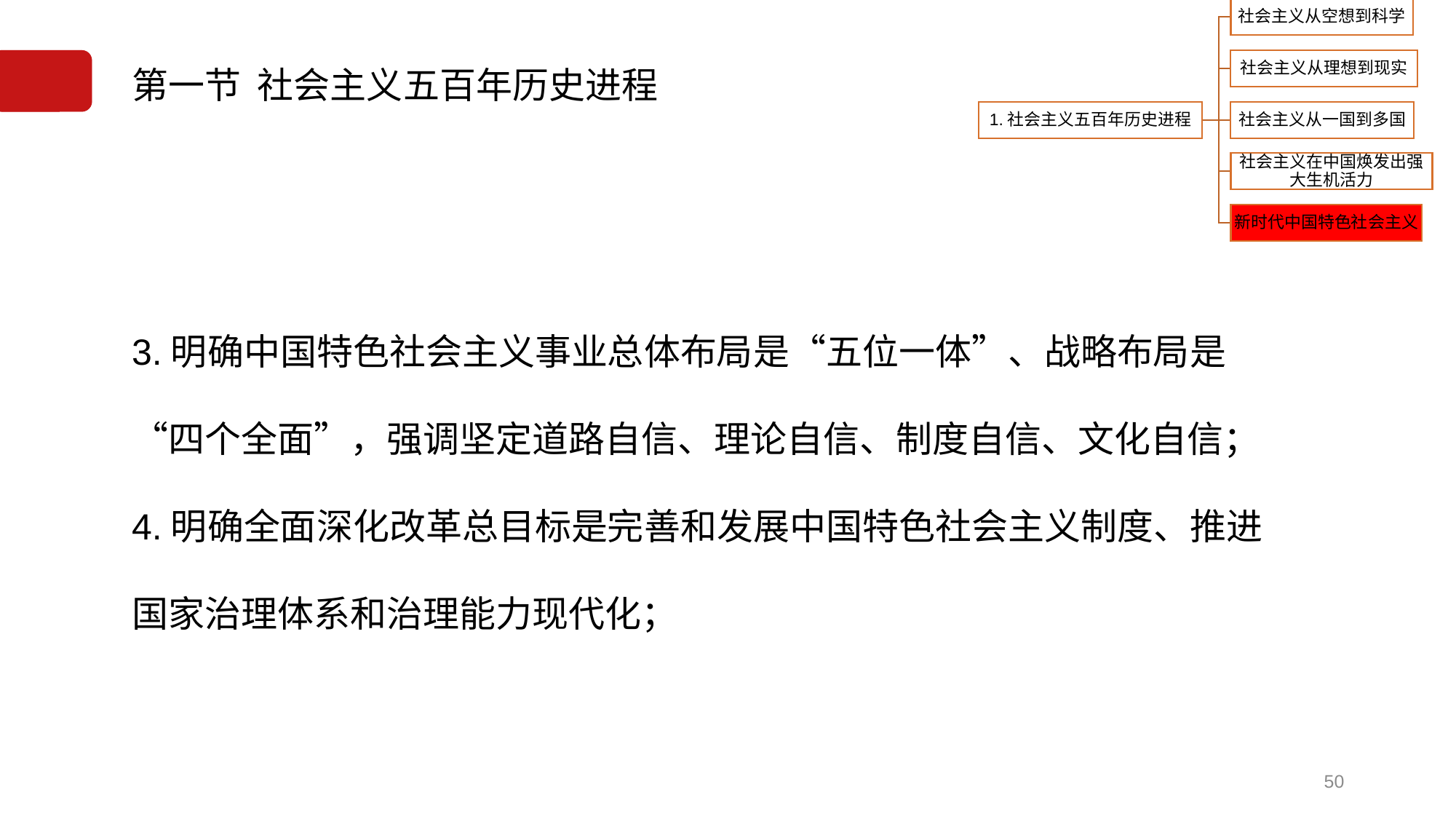

1.社会主义五百年历史进程
社会主义从空想到科学
社会主义从理想到现实
社会主义从一国到多国
社会主义在中国焕发出强大生机活力
新时代中国特色社会主义
# 第一节  社会主义五百年历史进程
3.明确中国特色社会主义事业总体布局是“五位一体”、战略布局是“四个全面”，强调坚定道路自信、理论自信、制度自信、文化自信；
4.明确全面深化改革总目标是完善和发展中国特色社会主义制度、推进国家治理体系和治理能力现代化；

50